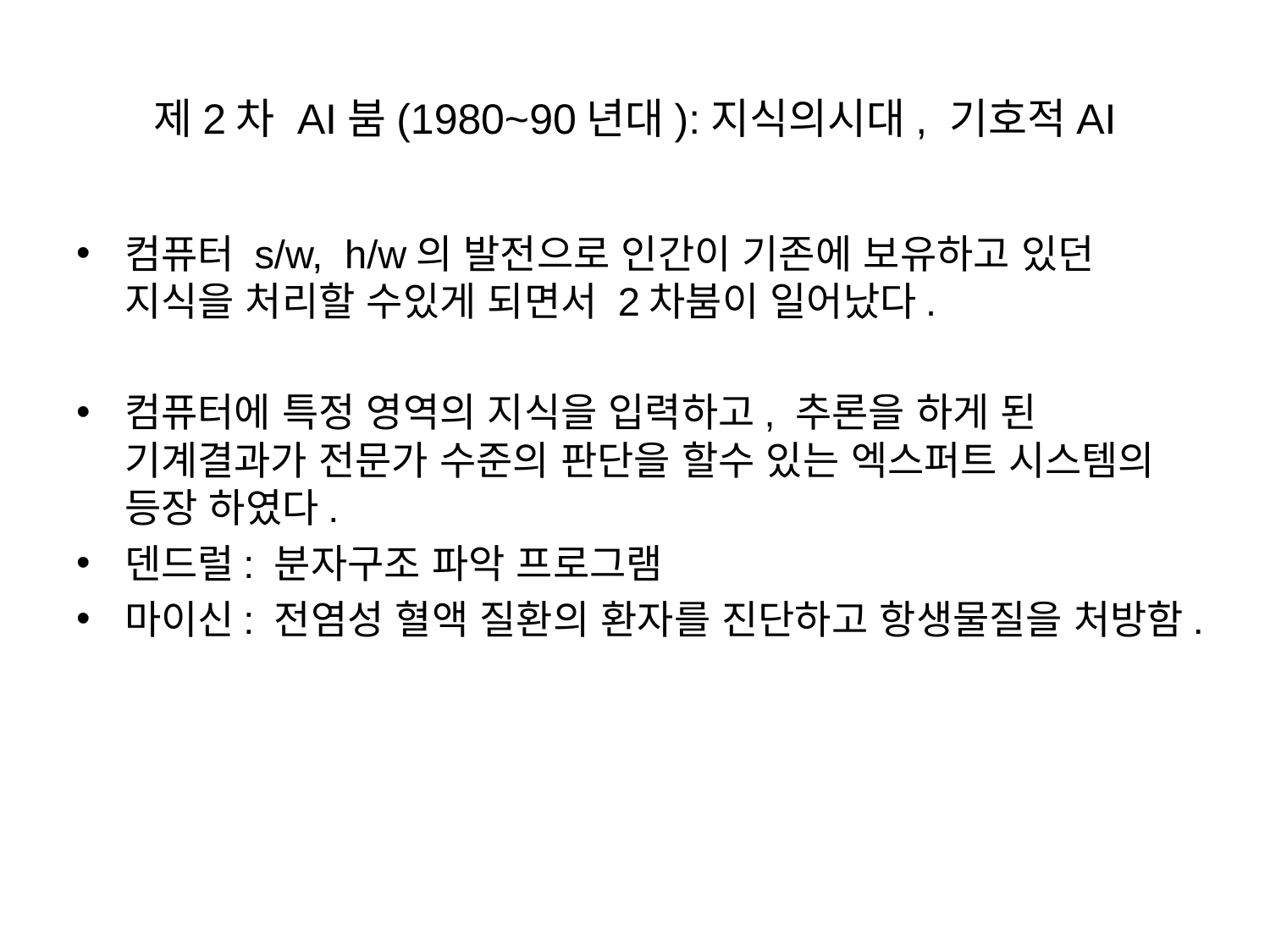

# 제2차 AI붐(1980~90년대):지식의시대, 기호적AI
컴퓨터 s/w,  h/w의 발전으로 인간이 기존에 보유하고 있던 지식을 처리할 수있게 되면서 2차붐이 일어났다.

컴퓨터에 특정 영역의 지식을 입력하고, 추론을 하게 된 기계결과가 전문가 수준의 판단을 할수 있는 엑스퍼트 시스템의 등장 하였다.
덴드럴: 분자구조 파악 프로그램
마이신: 전염성 혈액 질환의 환자를 진단하고 항생물질을 처방함.